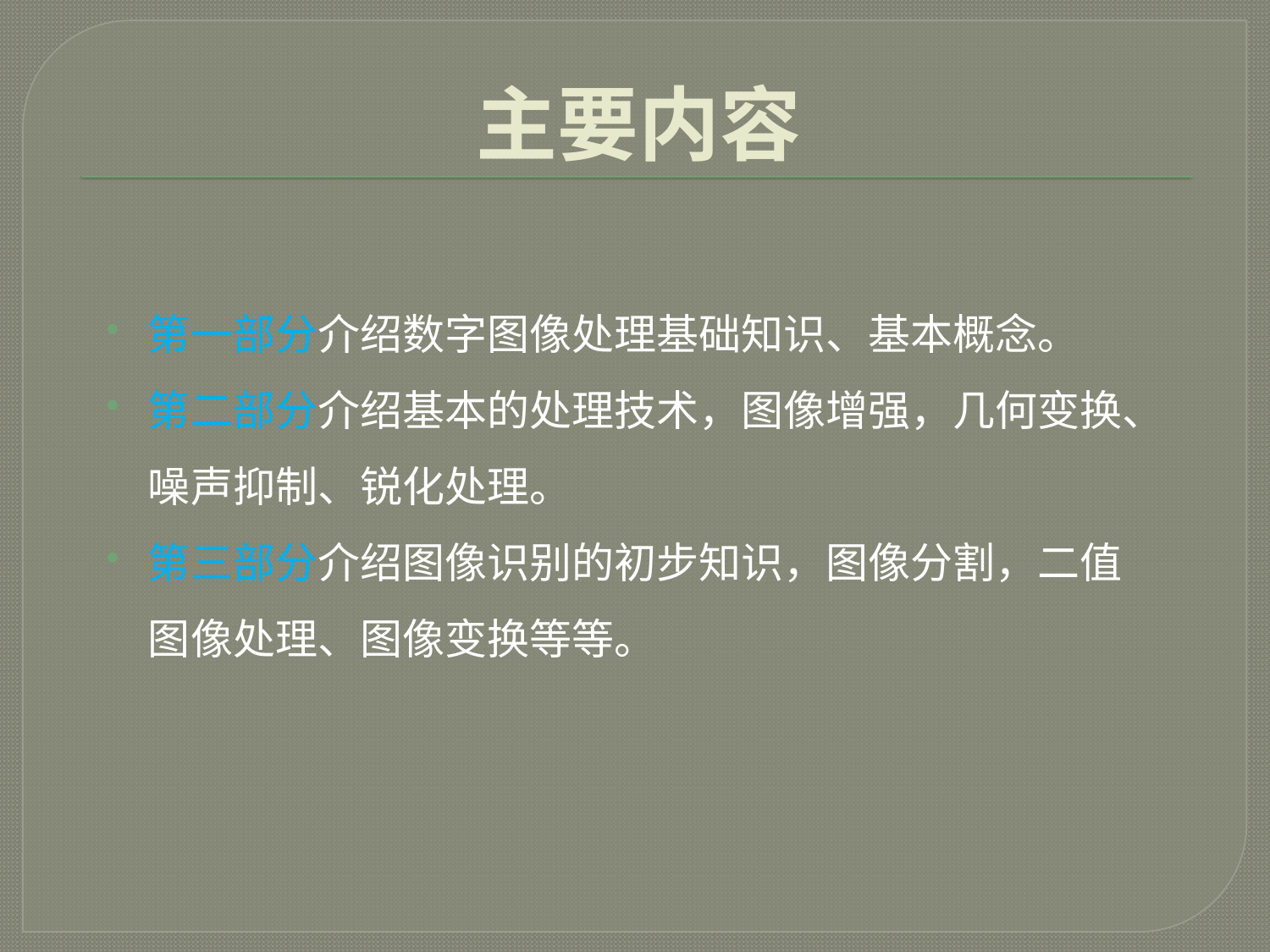

# 主要内容
第一部分介绍数字图像处理基础知识、基本概念。
第二部分介绍基本的处理技术，图像增强，几何变换、噪声抑制、锐化处理。
第三部分介绍图像识别的初步知识，图像分割，二值图像处理、图像变换等等。